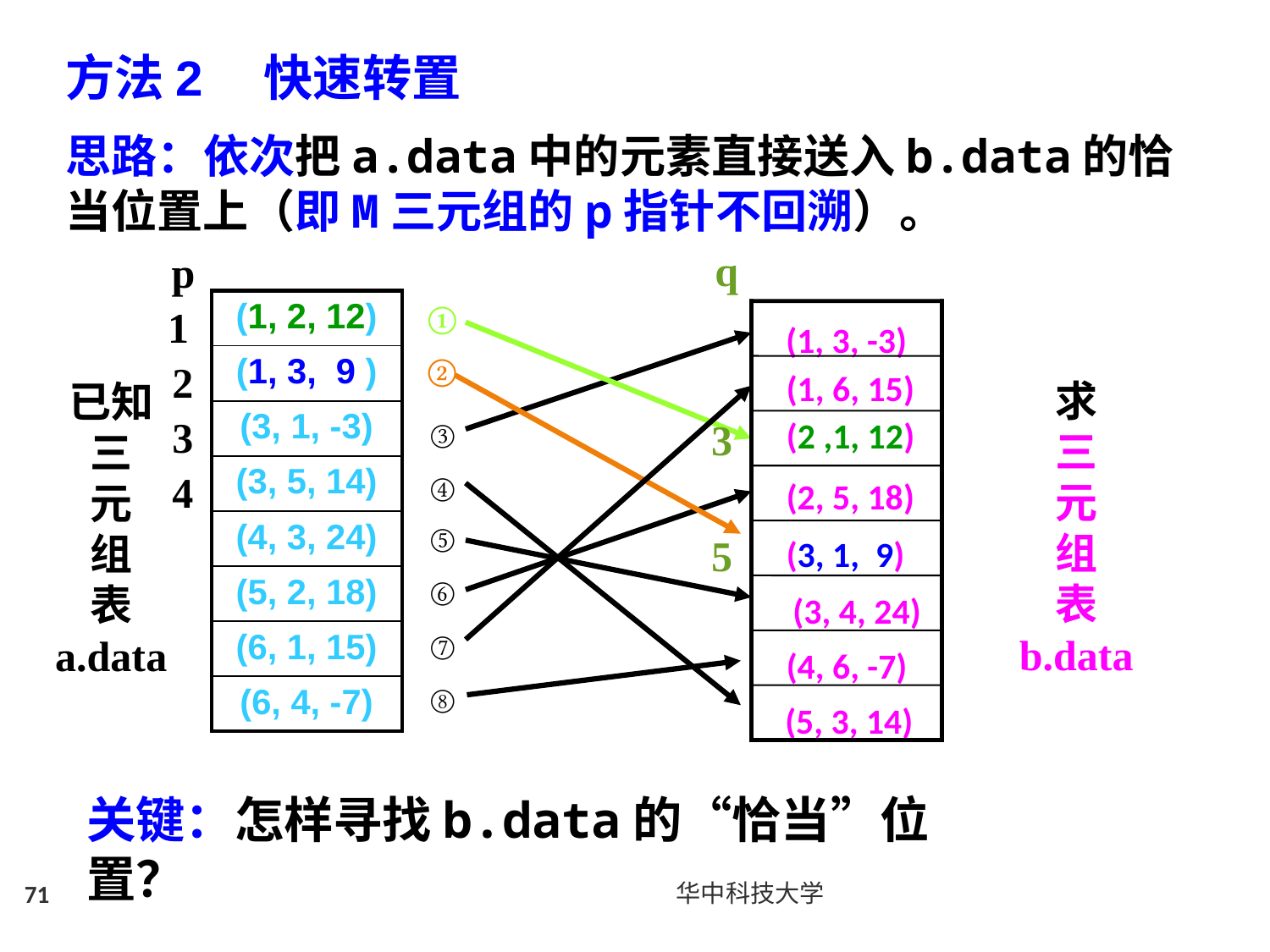

方法2   快速转置
思路：依次把a.data中的元素直接送入b.data的恰当位置上（即M三元组的p指针不回溯）。
 q
 p
1
2
3
4
①

(2 ,1, 12)
| (1, 2, 12) |
| --- |
| (1, 3, 9 ) |
| (3, 1, -3) |
| (3, 5, 14) |
| (4, 3, 24) |
| (5, 2, 18) |
| (6, 1, 15) |
| (6, 4, -7) |

(1, 3, -3)

③
②

(3, 1,  9)
(1, 6, 15)

⑦
求
三
元
组
表
b.data
已知
三
元
组
表
a.data
 3
④

(5, 3, 14)
(2, 5, 18)

⑥
⑤

(3, 4, 24)
 5
(4, 6, -7)

⑧
关键：怎样寻找b.data的“恰当”位置？
71
华中科技大学